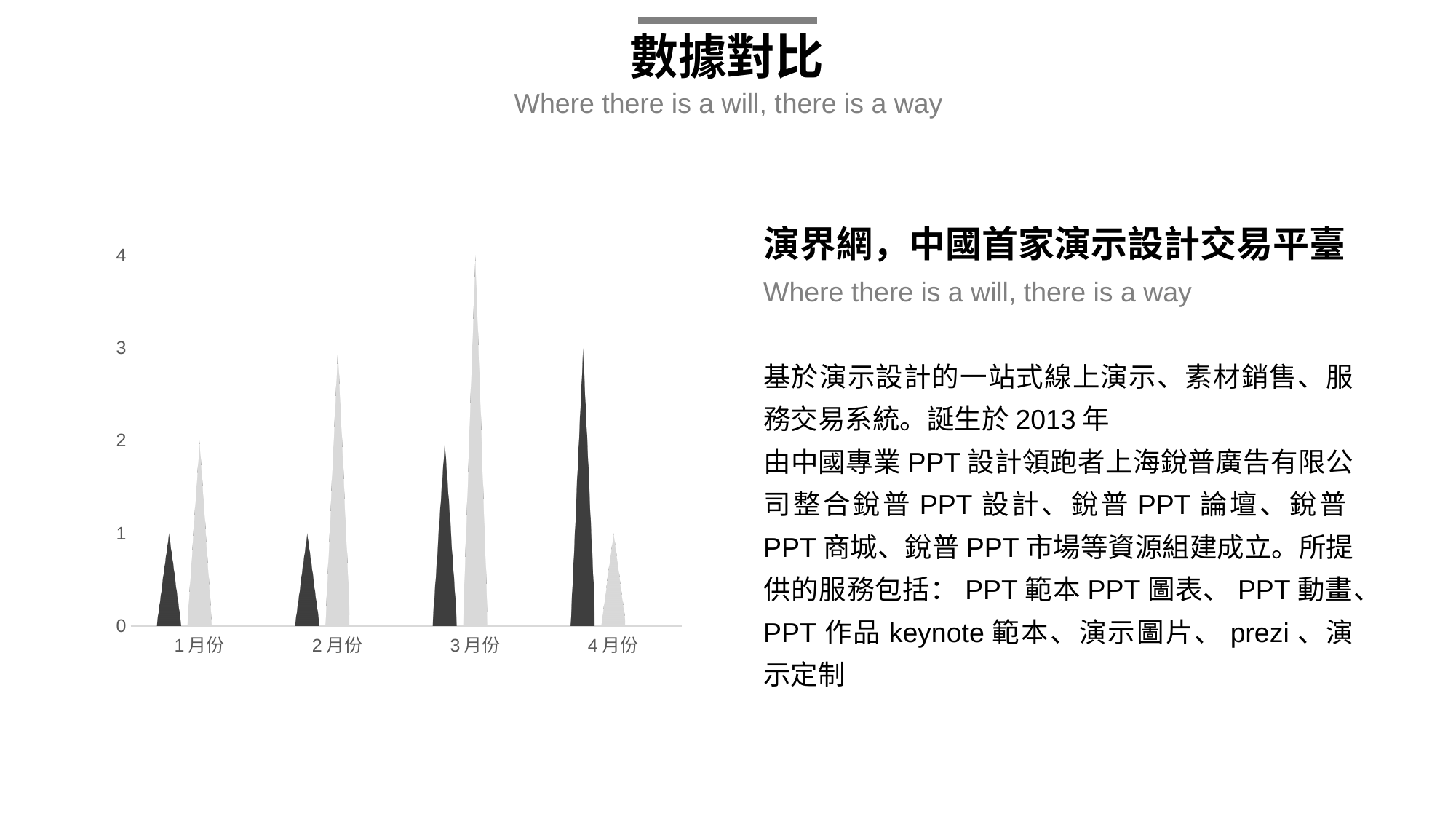

數據對比
Where there is a will, there is a way
演界網，中國首家演示設計交易平臺
Where there is a will, there is a way

基於演示設計的一站式線上演示、素材銷售、服務交易系統。誕生於2013年
由中國專業PPT設計領跑者上海銳普廣告有限公司整合銳普PPT設計、銳普PPT論壇、銳普PPT商城、銳普PPT市場等資源組建成立。所提供的服務包括：PPT範本PPT圖表、PPT動畫、PPT作品keynote範本、演示圖片、prezi、演示定制

### Chart

| Category | 2015年 | 2016年 | 列1 |
|---|---|---|---|
| 1月份 | 1.0 | 2.0 | None |
| 2月份 | 1.0 | 3.0 | None |
| 3月份 | 2.0 | 4.0 | None |
| 4月份 | 3.0 | 1.0 | None |